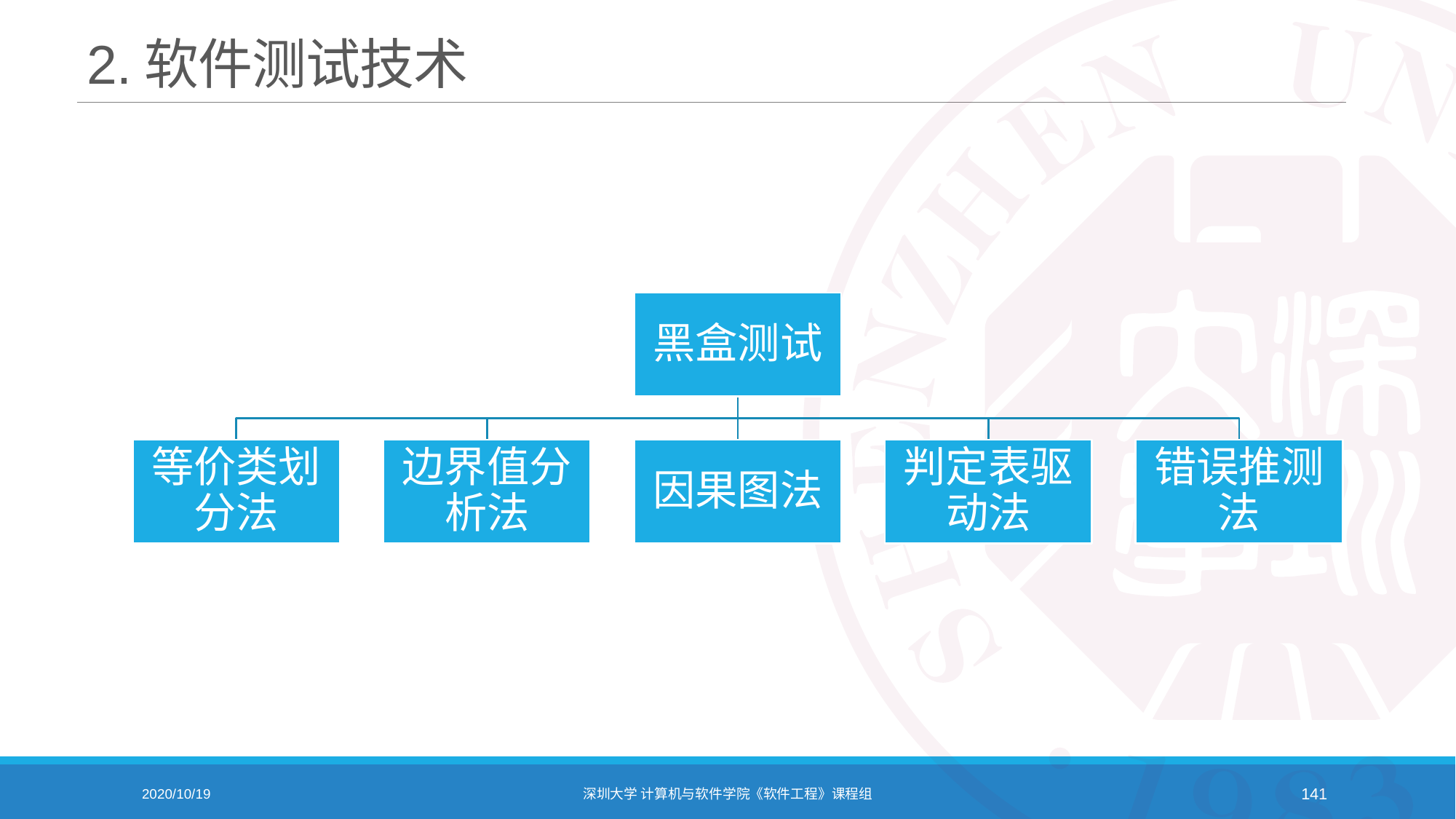

# 2.软件测试技术
黑盒测试
等价类划分法
边界值分析法
因果图法
判定表驱动法
错误推测法
2020/10/19
深圳大学 计算机与软件学院《软件工程》课程组
141